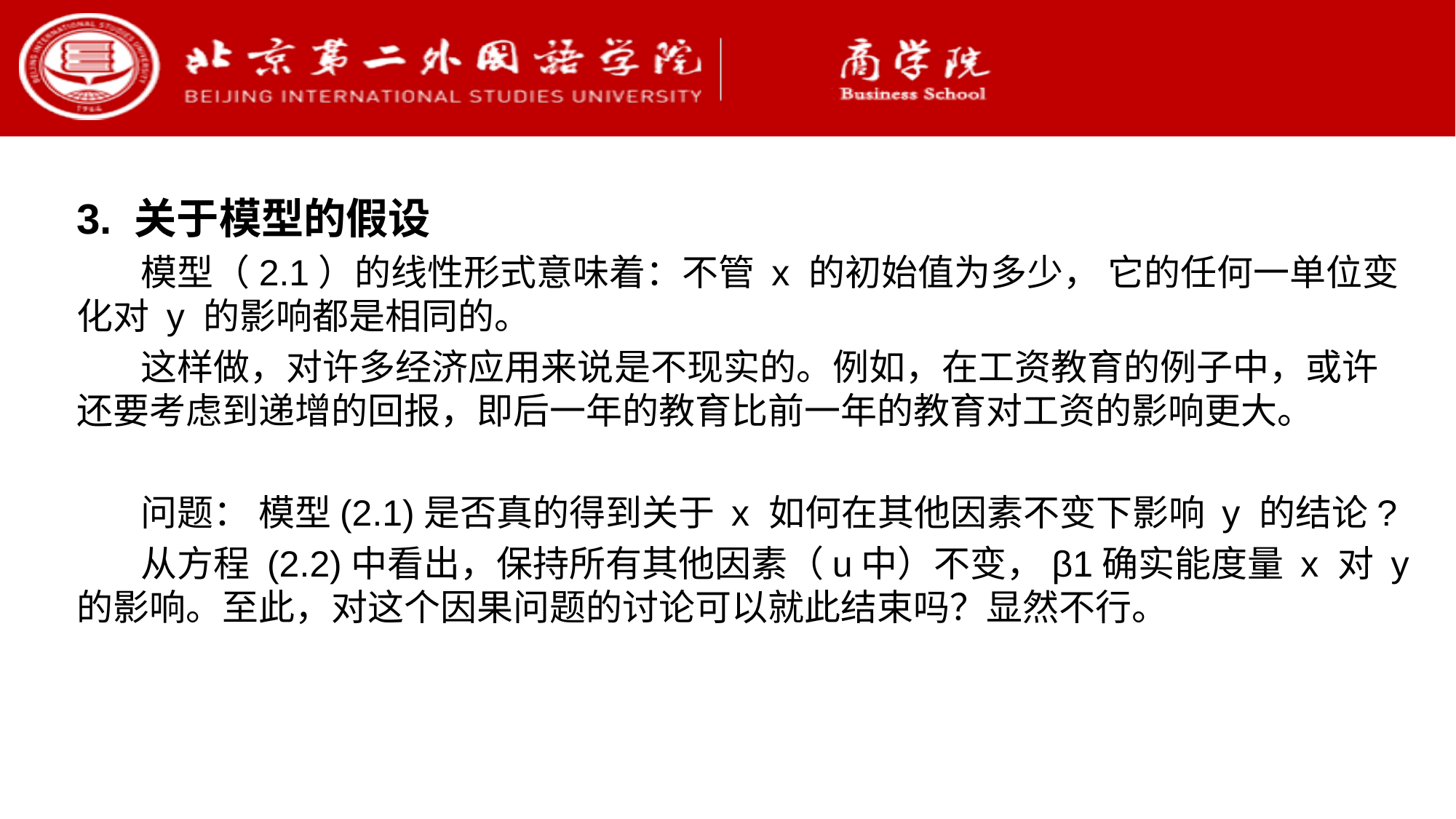

3. 关于模型的假设
模型（2.1）的线性形式意味着：不管 x 的初始值为多少， 它的任何一单位变化对 y 的影响都是相同的。
这样做，对许多经济应用来说是不现实的。例如，在工资教育的例子中，或许还要考虑到递增的回报，即后一年的教育比前一年的教育对工资的影响更大。

问题： 模型(2.1)是否真的得到关于 x 如何在其他因素不变下影响 y 的结论?
从方程 (2.2)中看出，保持所有其他因素（u中）不变，β1确实能度量 x 对 y 的影响。至此，对这个因果问题的讨论可以就此结束吗？显然不行。